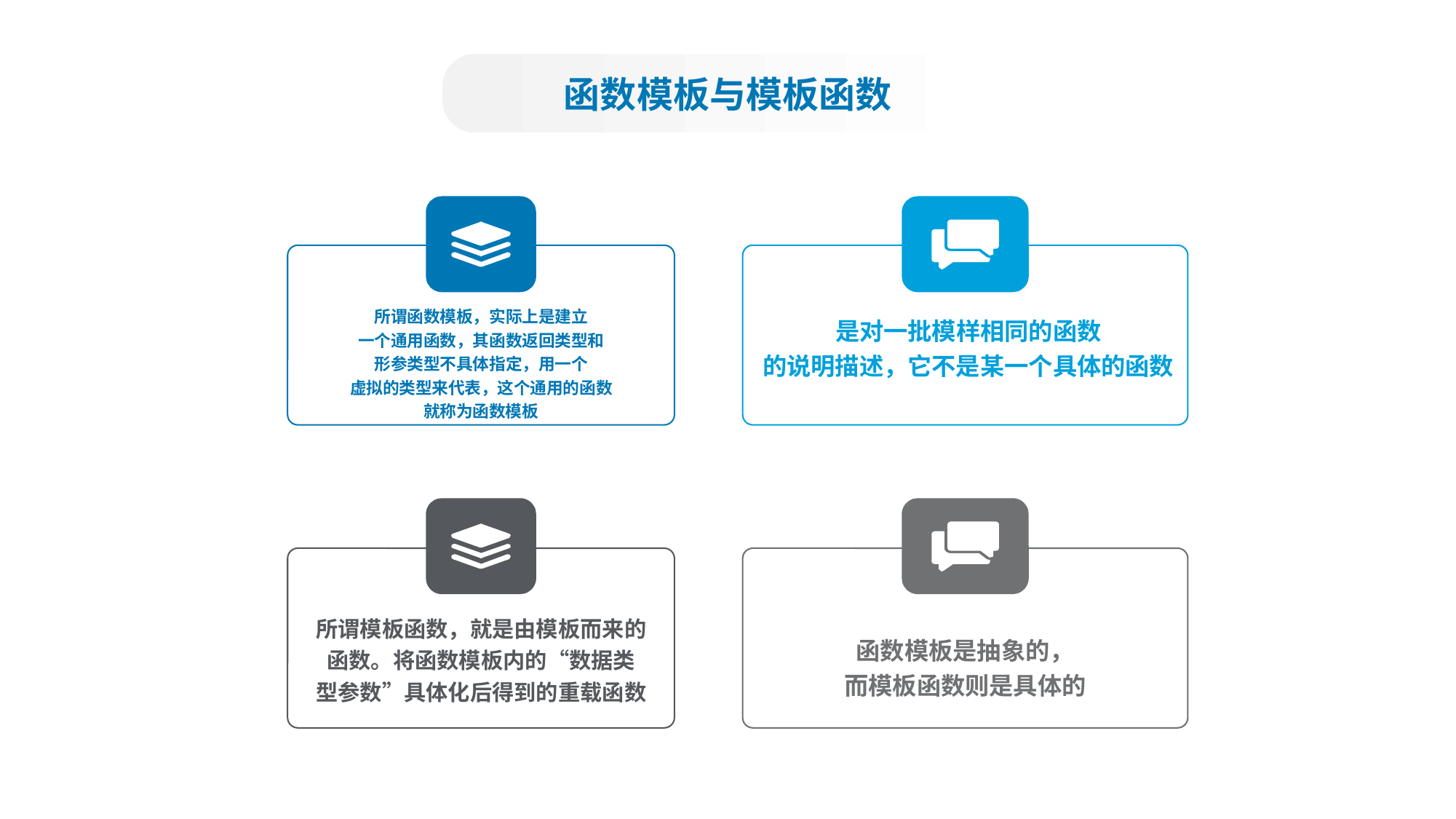

函数模板与模板函数

是对一批模样相同的函数
的说明描述，它不是某一个具体的函数

所谓函数模板，实际上是建立
一个通用函数，其函数返回类型和
形参类型不具体指定，用一个
虚拟的类型来代表，这个通用的函数
就称为函数模板

函数模板是抽象的，
而模板函数则是具体的

所谓模板函数，就是由模板而来的
函数。将函数模板内的“数据类
型参数”具体化后得到的重载函数